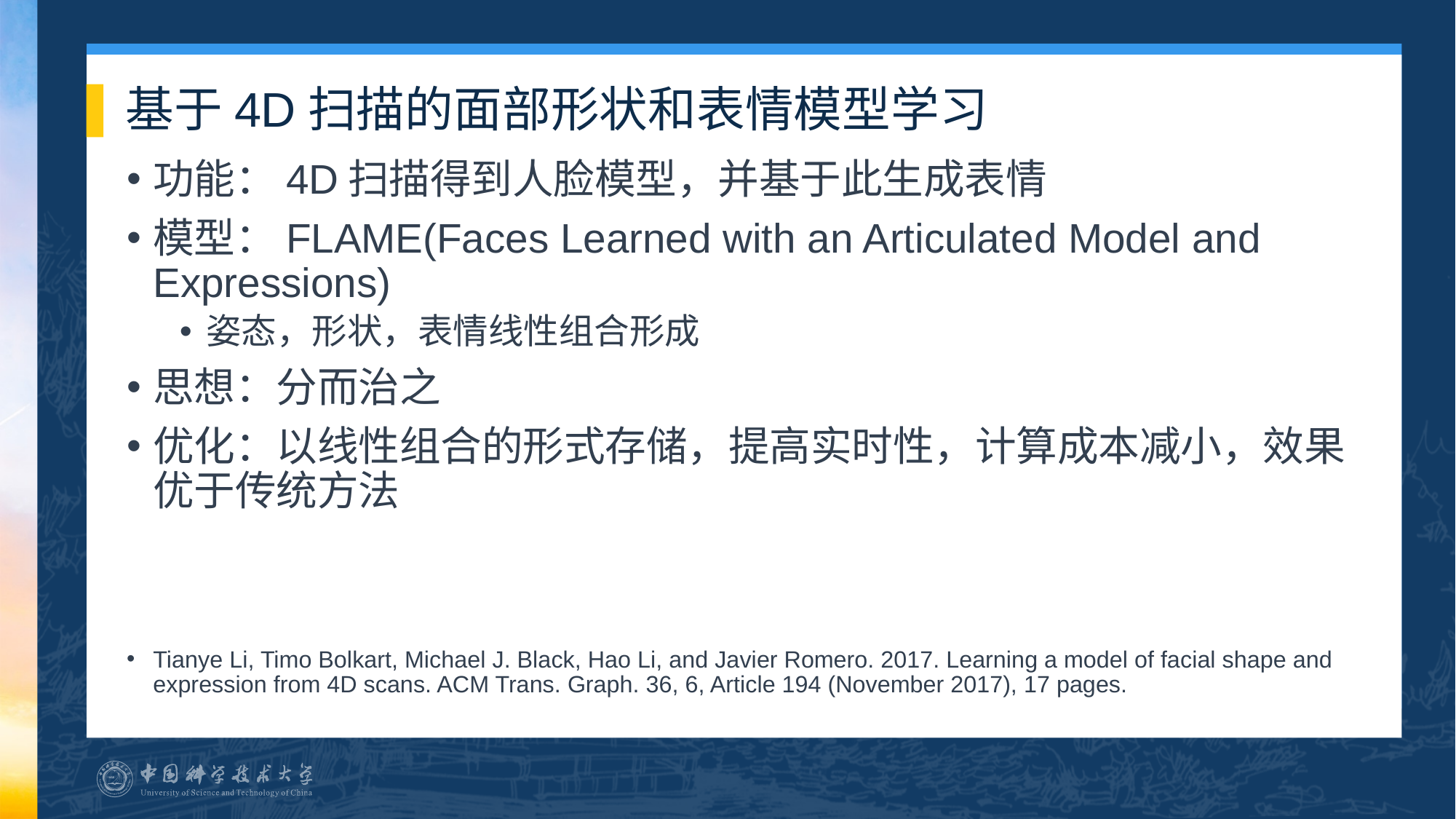

# 基于4D扫描的面部形状和表情模型学习
功能：4D扫描得到人脸模型，并基于此生成表情
模型：FLAME(Faces Learned with an Articulated Model and Expressions)
姿态，形状，表情线性组合形成
思想：分而治之
优化：以线性组合的形式存储，提高实时性，计算成本减小，效果优于传统方法

Tianye Li, Timo Bolkart, Michael J. Black, Hao Li, and Javier Romero. 2017. Learning a model of facial shape and expression from 4D scans. ACM Trans. Graph. 36, 6, Article 194 (November 2017), 17 pages.